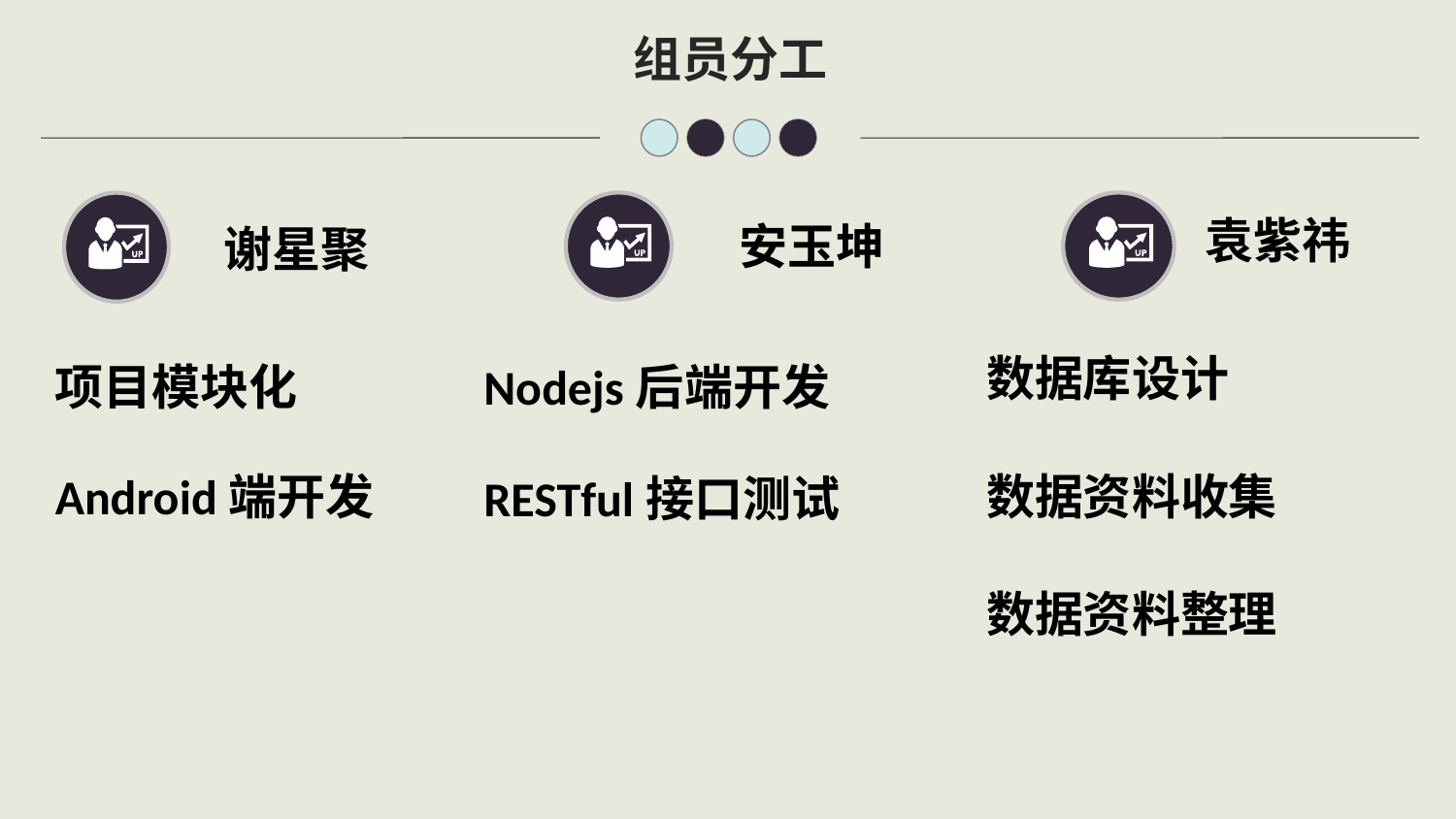

组员分工

袁紫祎
安玉坤
谢星聚
数据库设计
项目模块化
Nodejs后端开发
Android端开发
数据资料收集
RESTful接口测试
数据资料整理